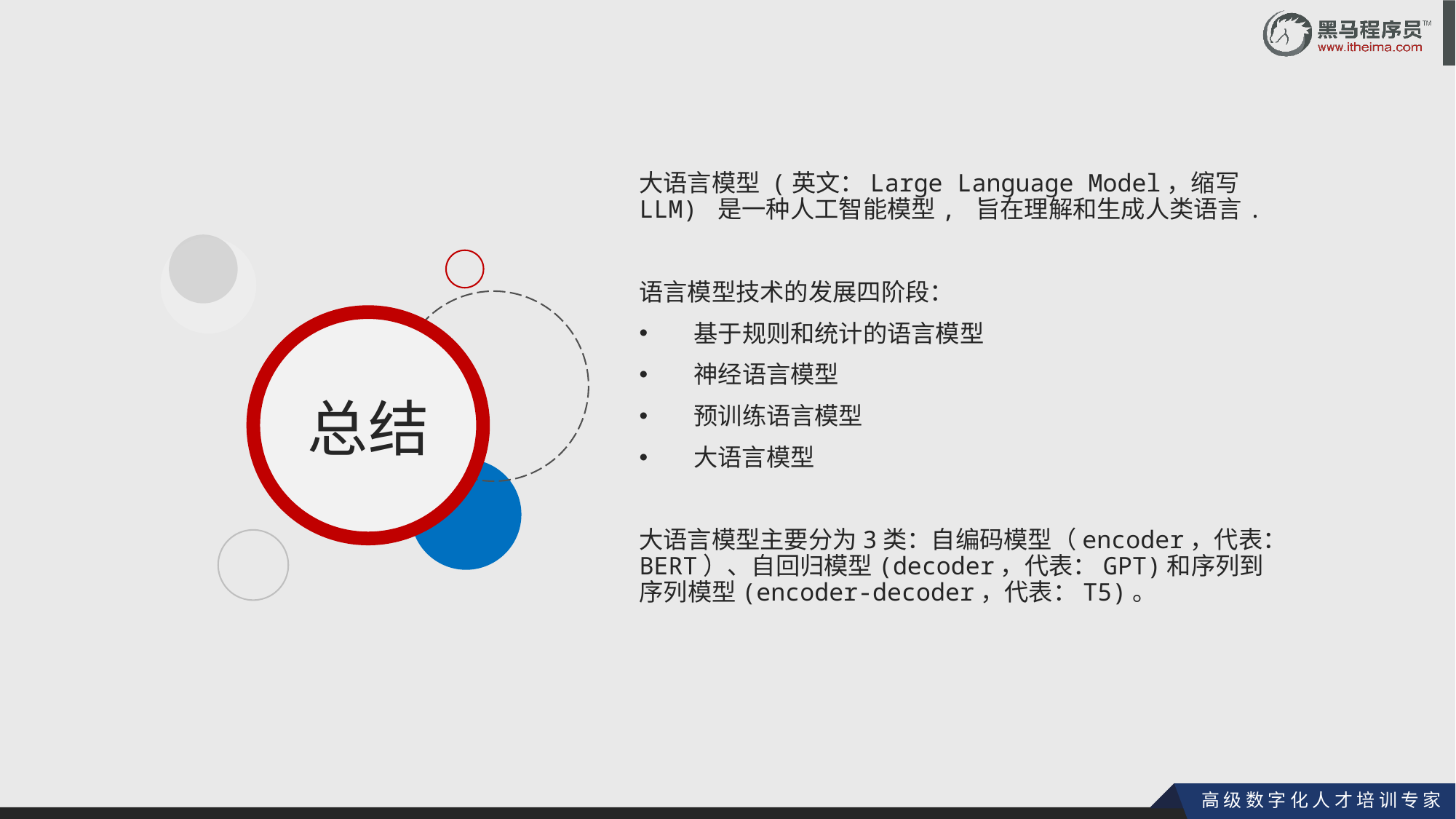

大语言模型 (英文：Large Language Model，缩写LLM) 是一种人工智能模型, 旨在理解和生成人类语言.

语言模型技术的发展四阶段：
基于规则和统计的语言模型
神经语言模型
预训练语言模型
大语言模型

大语言模型主要分为3类：自编码模型（encoder，代表：BERT）、自回归模型(decoder，代表：GPT)和序列到序列模型(encoder-decoder，代表：T5)。